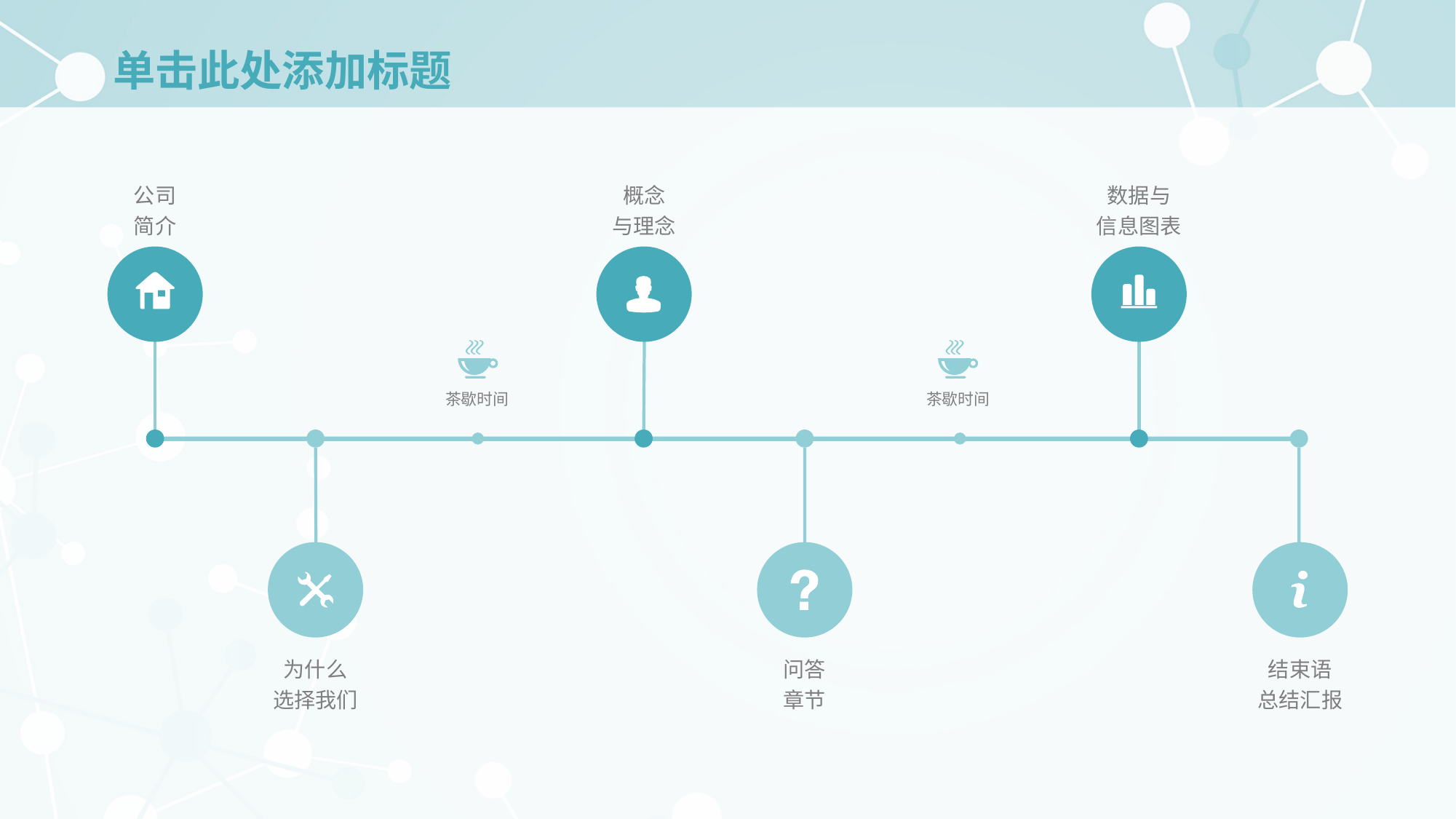

# 单击此处添加标题
公司
简介
概念
与理念
数据与
信息图表

茶歇时间
茶歇时间

为什么
选择我们
问答
章节
结束语
总结汇报